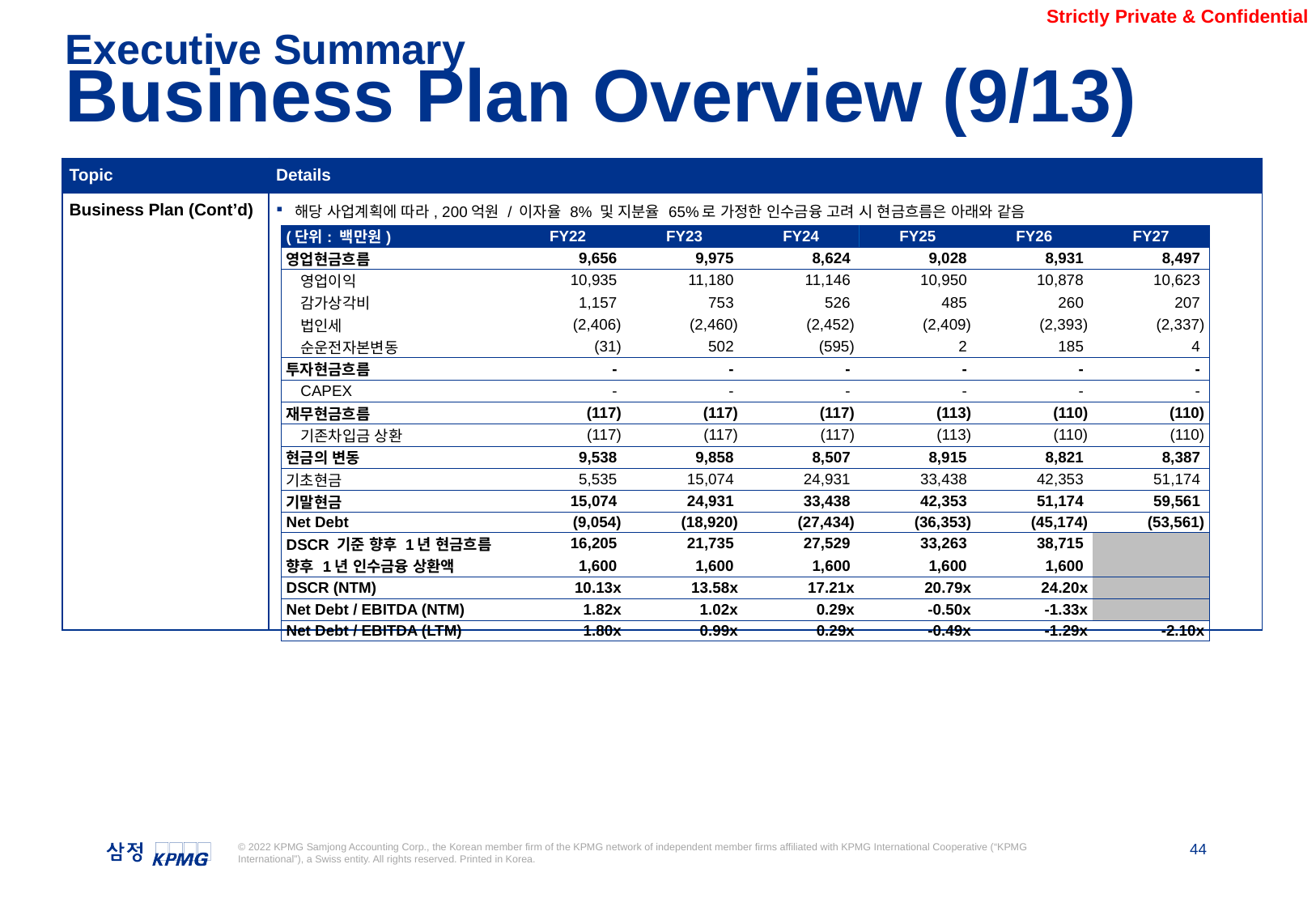

Executive Summary
Business Plan Overview (9/13)
| Topic | Details |
| --- | --- |
| Business Plan (Cont’d) | 해당 사업계획에 따라, 200억원 / 이자율 8% 및 지분율 65%로 가정한 인수금융 고려 시 현금흐름은 아래와 같음 ’ |
| (단위: 백만원) |  | FY22 | FY23 | FY24 | FY25 | FY26 | FY27 |
| --- | --- | --- | --- | --- | --- | --- | --- |
| 영업현금흐름 |  | 9,656 | 9,975 | 8,624 | 9,028 | 8,931 | 8,497 |
|  | 영업이익 | 10,935 | 11,180 | 11,146 | 10,950 | 10,878 | 10,623 |
|  | 감가상각비 | 1,157 | 753 | 526 | 485 | 260 | 207 |
|  | 법인세 | (2,406) | (2,460) | (2,452) | (2,409) | (2,393) | (2,337) |
|  | 순운전자본변동 | (31) | 502 | (595) | 2 | 185 | 4 |
| 투자현금흐름 |  | - | - | - | - | - | - |
|  | CAPEX | - | - | - | - | - | - |
| 재무현금흐름 |  | (117) | (117) | (117) | (113) | (110) | (110) |
|  | 기존차입금 상환 | (117) | (117) | (117) | (113) | (110) | (110) |
| 현금의 변동 |  | 9,538 | 9,858 | 8,507 | 8,915 | 8,821 | 8,387 |
| 기초현금 |  | 5,535 | 15,074 | 24,931 | 33,438 | 42,353 | 51,174 |
| 기말현금 |  | 15,074 | 24,931 | 33,438 | 42,353 | 51,174 | 59,561 |
| Net Debt |  | (9,054) | (18,920) | (27,434) | (36,353) | (45,174) | (53,561) |
| DSCR 기준 향후 1년 현금흐름 |  | 16,205 | 21,735 | 27,529 | 33,263 | 38,715 |  |
| 향후 1년 인수금융 상환액 |  | 1,600 | 1,600 | 1,600 | 1,600 | 1,600 |  |
| DSCR (NTM) |  | 10.13x | 13.58x | 17.21x | 20.79x | 24.20x |  |
| Net Debt / EBITDA (NTM) |  | 1.82x | 1.02x | 0.29x | -0.50x | -1.33x |  |
| Net Debt / EBITDA (LTM) |  | 1.80x | 0.99x | 0.29x | -0.49x | -1.29x | -2.10x |